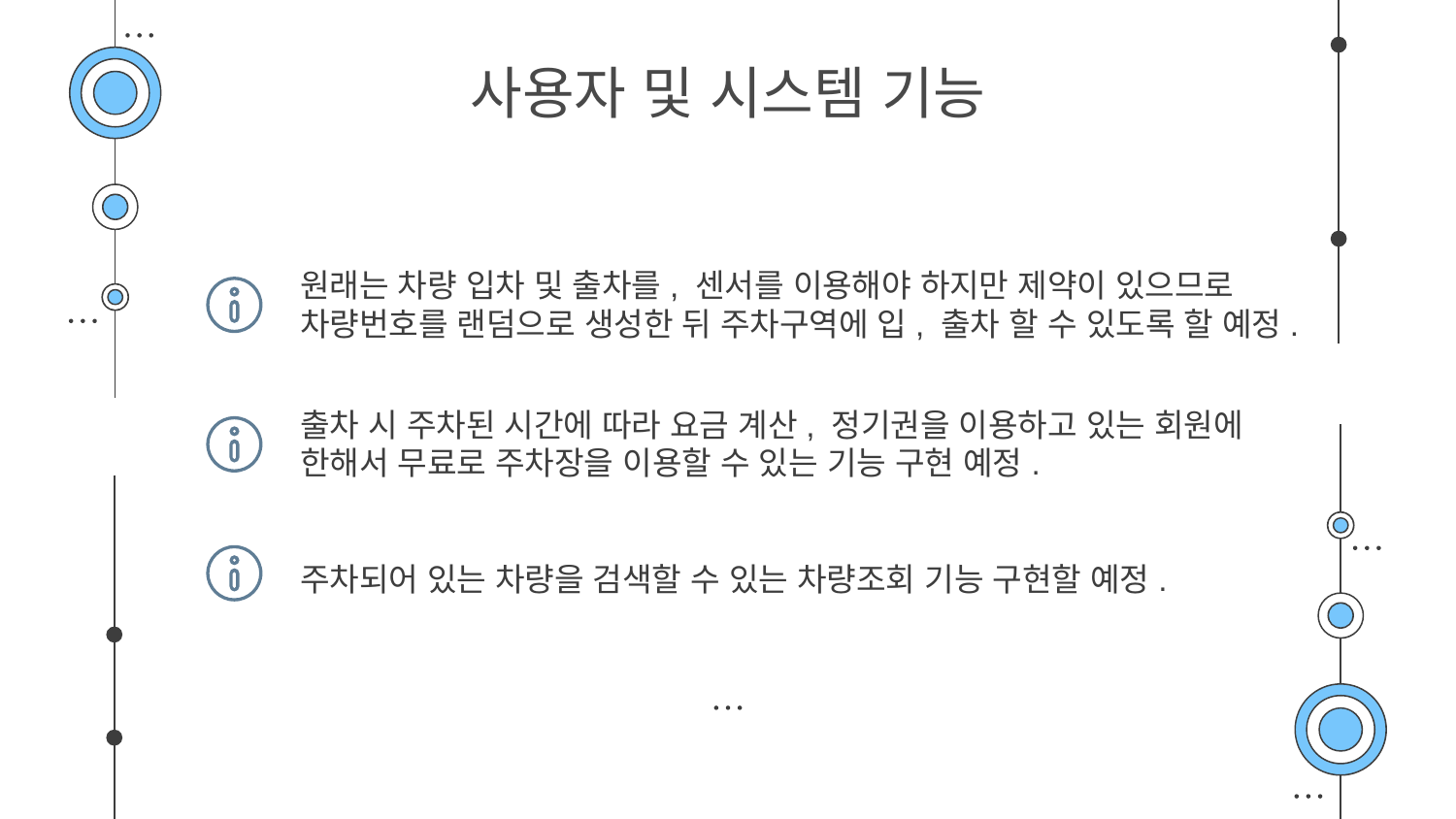

# 사용자 및 시스템 기능
원래는 차량 입차 및 출차를, 센서를 이용해야 하지만 제약이 있으므로
차량번호를 랜덤으로 생성한 뒤 주차구역에 입, 출차 할 수 있도록 할 예정.

출차 시 주차된 시간에 따라 요금 계산, 정기권을 이용하고 있는 회원에 한해서 무료로 주차장을 이용할 수 있는 기능 구현 예정.

주차되어 있는 차량을 검색할 수 있는 차량조회 기능 구현할 예정.